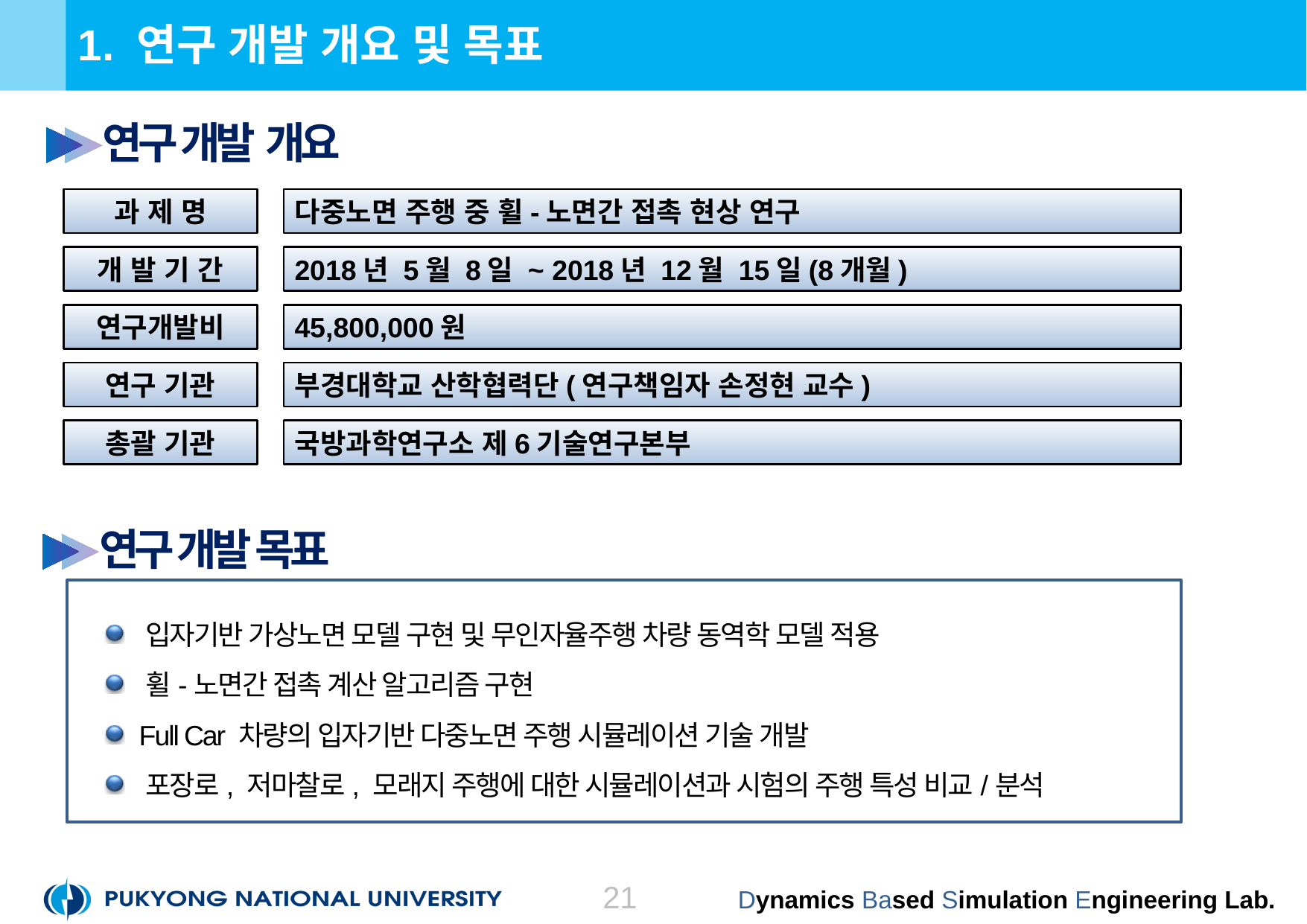

# 1. 연구 개발 개요 및 목표
연구 개발  개요

과 제 명
다중노면 주행 중 휠-노면간 접촉 현상 연구
개 발 기 간
2018년 5월 8일 ~ 2018년 12월 15일(8개월)
연구개발비
45,800,000원
연구 기관
부경대학교 산학협력단(연구책임자 손정현 교수)
총괄 기관
국방과학연구소 제6기술연구본부
연구 개발 목표

 입자기반 가상노면 모델 구현 및 무인자율주행 차량 동역학 모델 적용
 휠-노면간 접촉 계산 알고리즘 구현
 Full Car 차량의 입자기반 다중노면 주행 시뮬레이션 기술 개발
 포장로, 저마찰로, 모래지 주행에 대한 시뮬레이션과 시험의 주행 특성 비교/분석
21